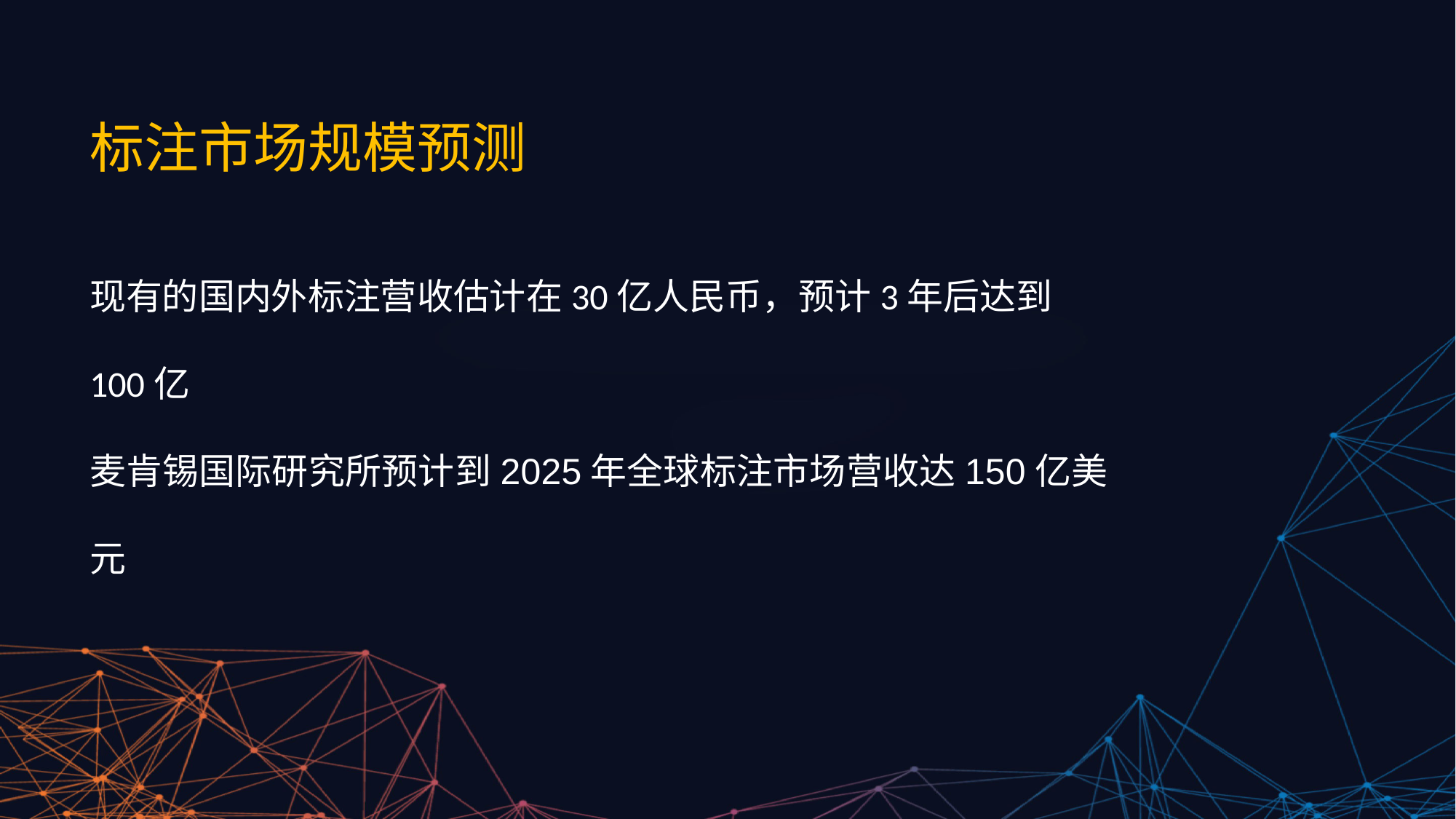

标注市场规模预测
现有的国内外标注营收估计在30亿人民币，预计3年后达到100亿
麦肯锡国际研究所预计到2025年全球标注市场营收达150亿美元